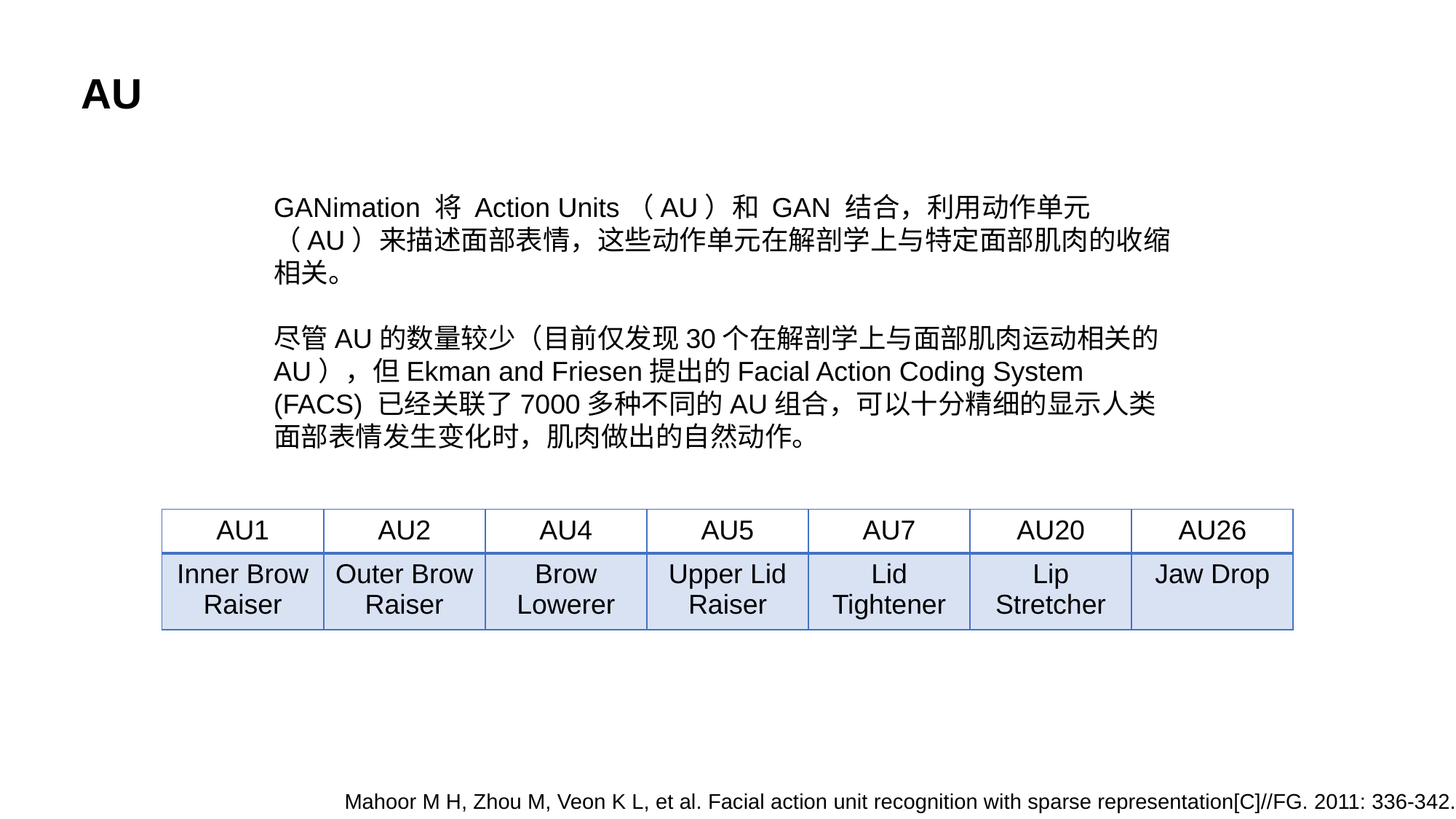

AU
GANimation 将 Action Units（AU）和 GAN 结合，利用动作单元（AU）来描述面部表情，这些动作单元在解剖学上与特定面部肌肉的收缩相关。

尽管AU的数量较少（目前仅发现30个在解剖学上与面部肌肉运动相关的AU），但Ekman and Friesen提出的Facial Action Coding System
(FACS) 已经关联了7000多种不同的AU组合，可以十分精细的显示人类面部表情发生变化时，肌肉做出的自然动作。
| AU1 | AU2 | AU4 | AU5 | AU7 | AU20 | AU26 |
| --- | --- | --- | --- | --- | --- | --- |
| Inner Brow Raiser | Outer Brow Raiser | Brow Lowerer | Upper Lid Raiser | Lid Tightener | Lip Stretcher | Jaw Drop |
Mahoor M H, Zhou M, Veon K L, et al. Facial action unit recognition with sparse representation[C]//FG. 2011: 336-342.